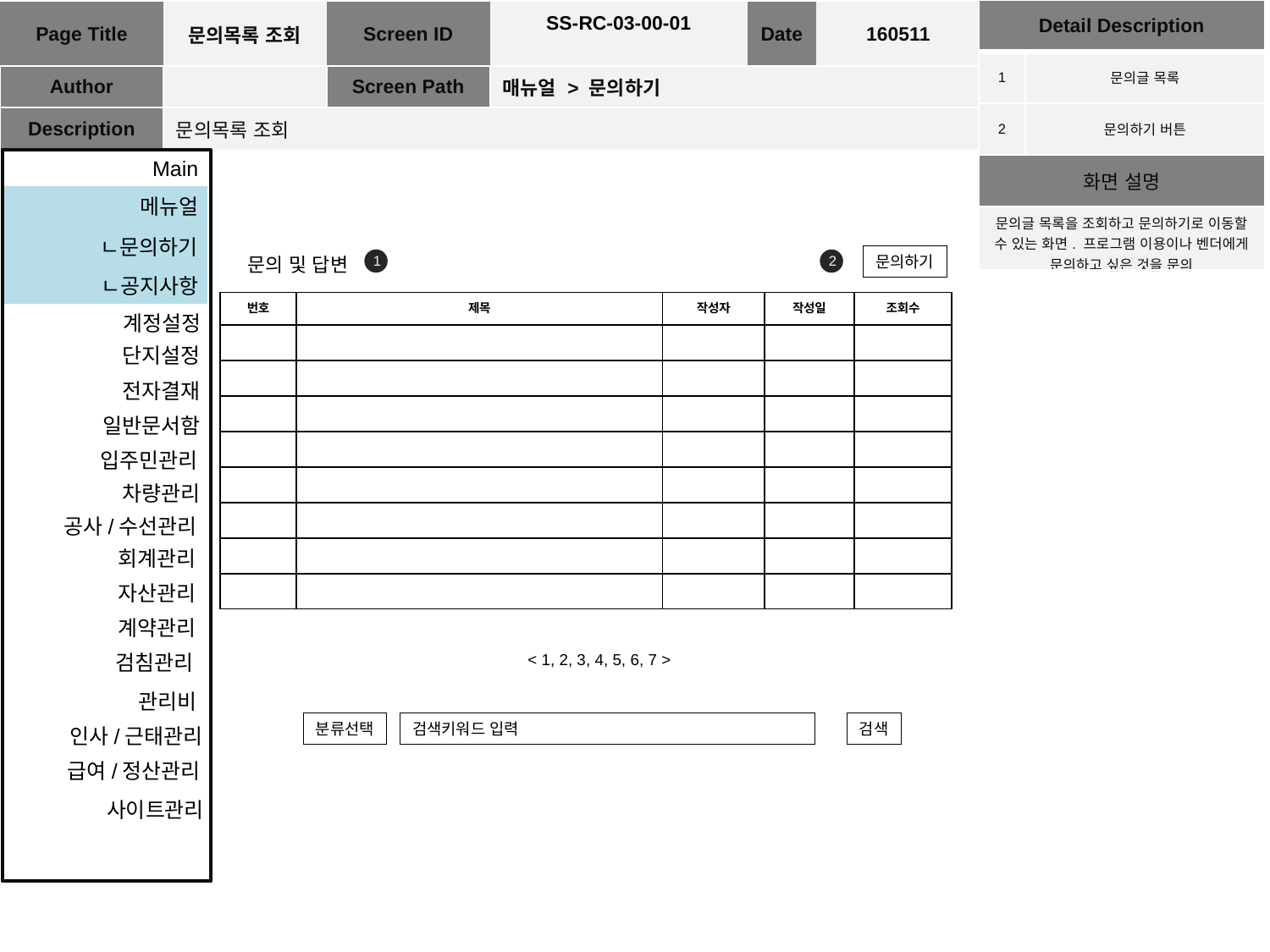

| Detail Description |  |
| --- | --- |
| 1 | 문의글 목록 |
| 2 | 문의하기 버튼 |
| 화면 설명 |  |
| 문의글 목록을 조회하고 문의하기로 이동할 수 있는 화면. 프로그램 이용이나 벤더에게 문의하고 싶은 것을 문의 |  |
| Page Title | 문의목록 조회 | Screen ID | SS-RC-03-00-01 | Date | 160511 |
| --- | --- | --- | --- | --- | --- |
| Author |  | Screen Path | 매뉴얼 > 문의하기 |  |  |
| Description | 문의목록 조회 |  |  |  |  |
Main

메뉴얼
ㄴ문의하기
문의 및 답변
1

문의하기
2

ㄴ공지사항
| 번호 | 제목 | 작성자 | 작성일 | 조회수 |
| --- | --- | --- | --- | --- |
|  |  |  |  |  |
|  |  |  |  |  |
|  |  |  |  |  |
|  |  |  |  |  |
|  |  |  |  |  |
|  |  |  |  |  |
|  |  |  |  |  |
|  |  |  |  |  |
계정설정
단지설정
전자결재
일반문서함
입주민관리
차량관리
공사/수선관리
회계관리
자산관리
계약관리
< 1, 2, 3, 4, 5, 6, 7 >
검침관리
관리비
분류선택
검색키워드 입력
검색
인사/근태관리
급여/정산관리
사이트관리